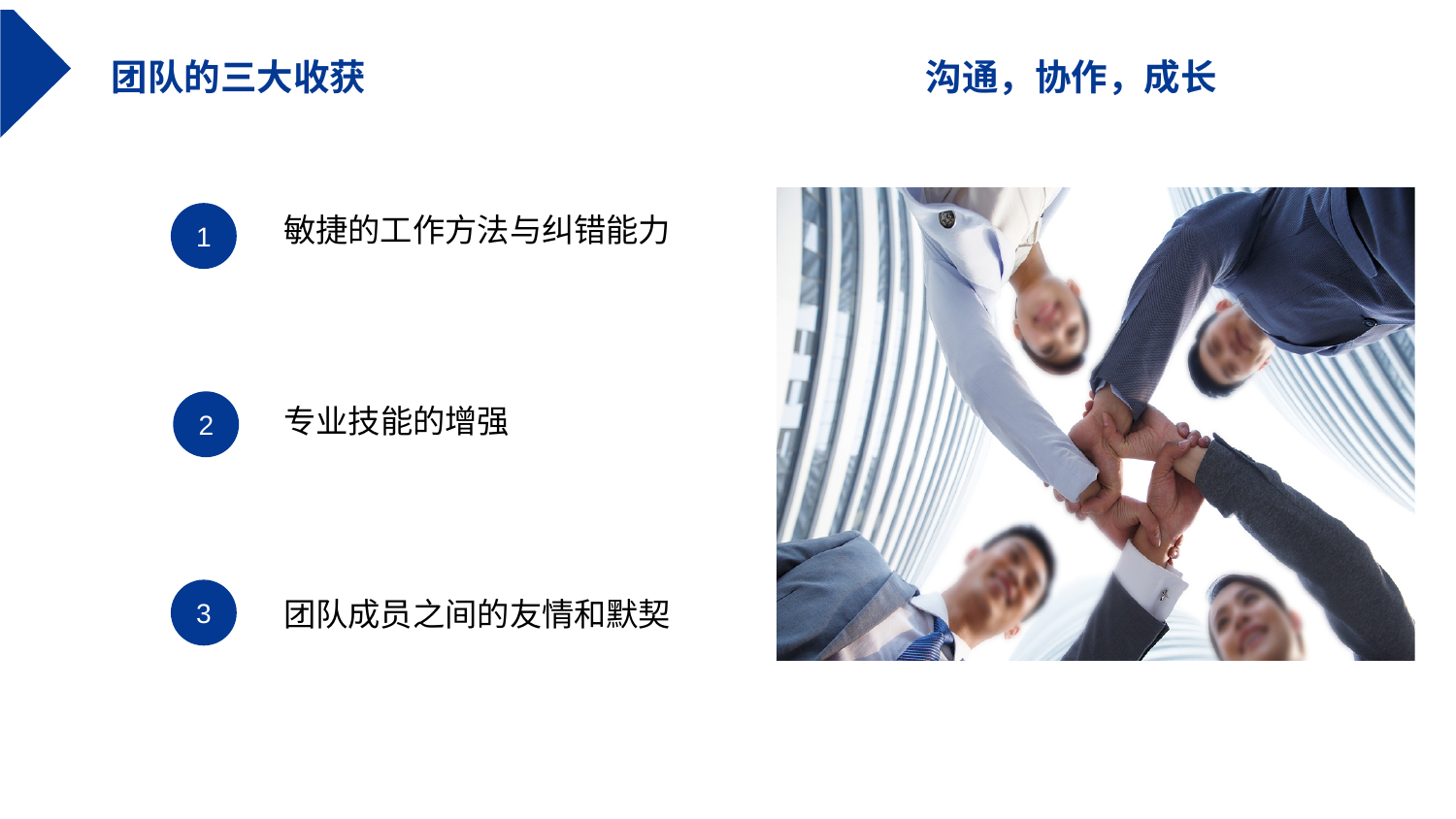

团队的三大收获
沟通，协作，成长

1
敏捷的工作方法与纠错能力
2
专业技能的增强
3
团队成员之间的友情和默契